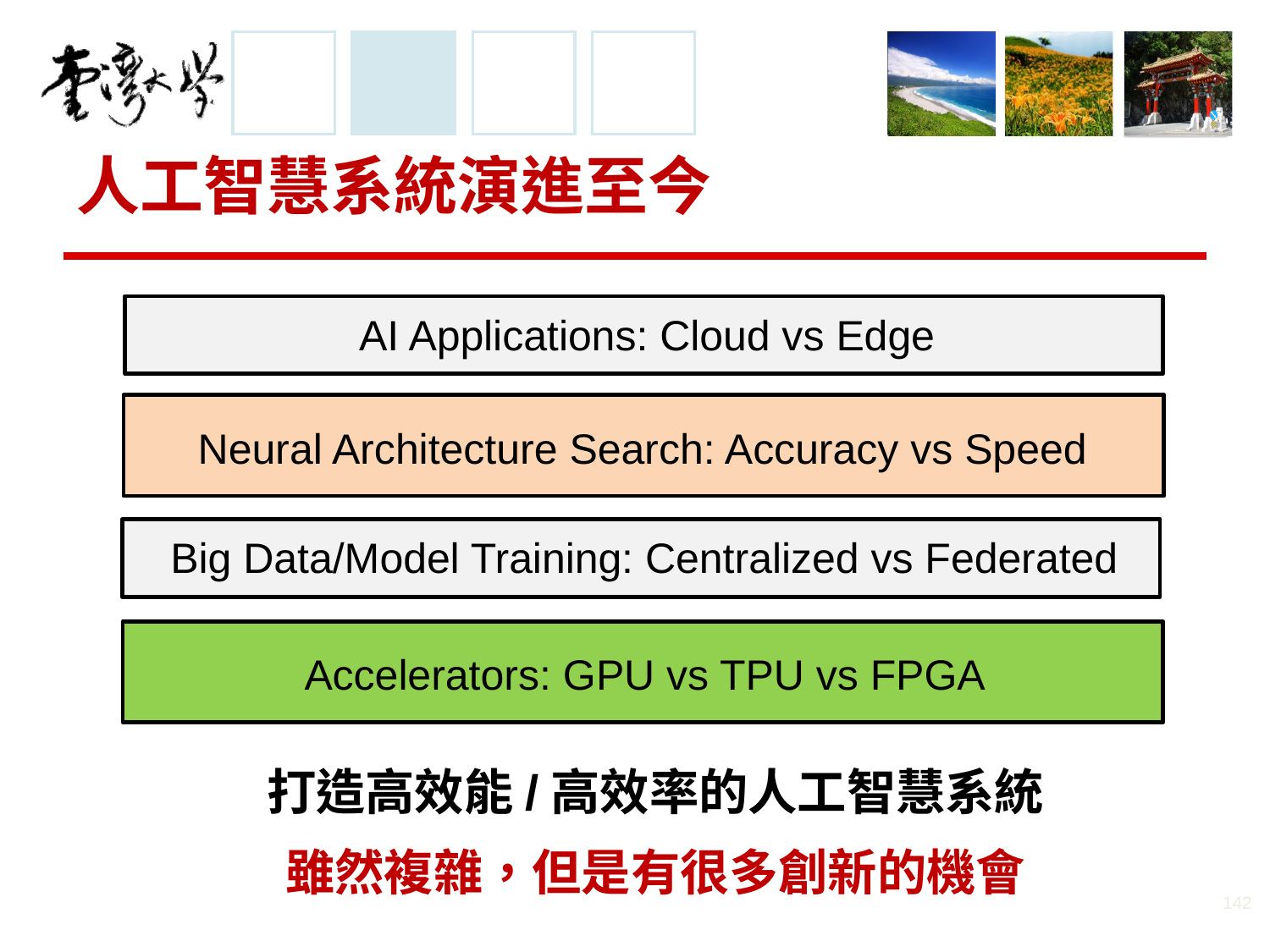

# 人工智慧系統演進至今

AI Applications: Cloud vs Edge

Neural Architecture Search: Accuracy vs Speed

Big Data/Model Training: Centralized vs Federated

Accelerators: GPU vs TPU vs FPGA
打造高效能/高效率的人工智慧系統
雖然複雜，但是有很多創新的機會
142